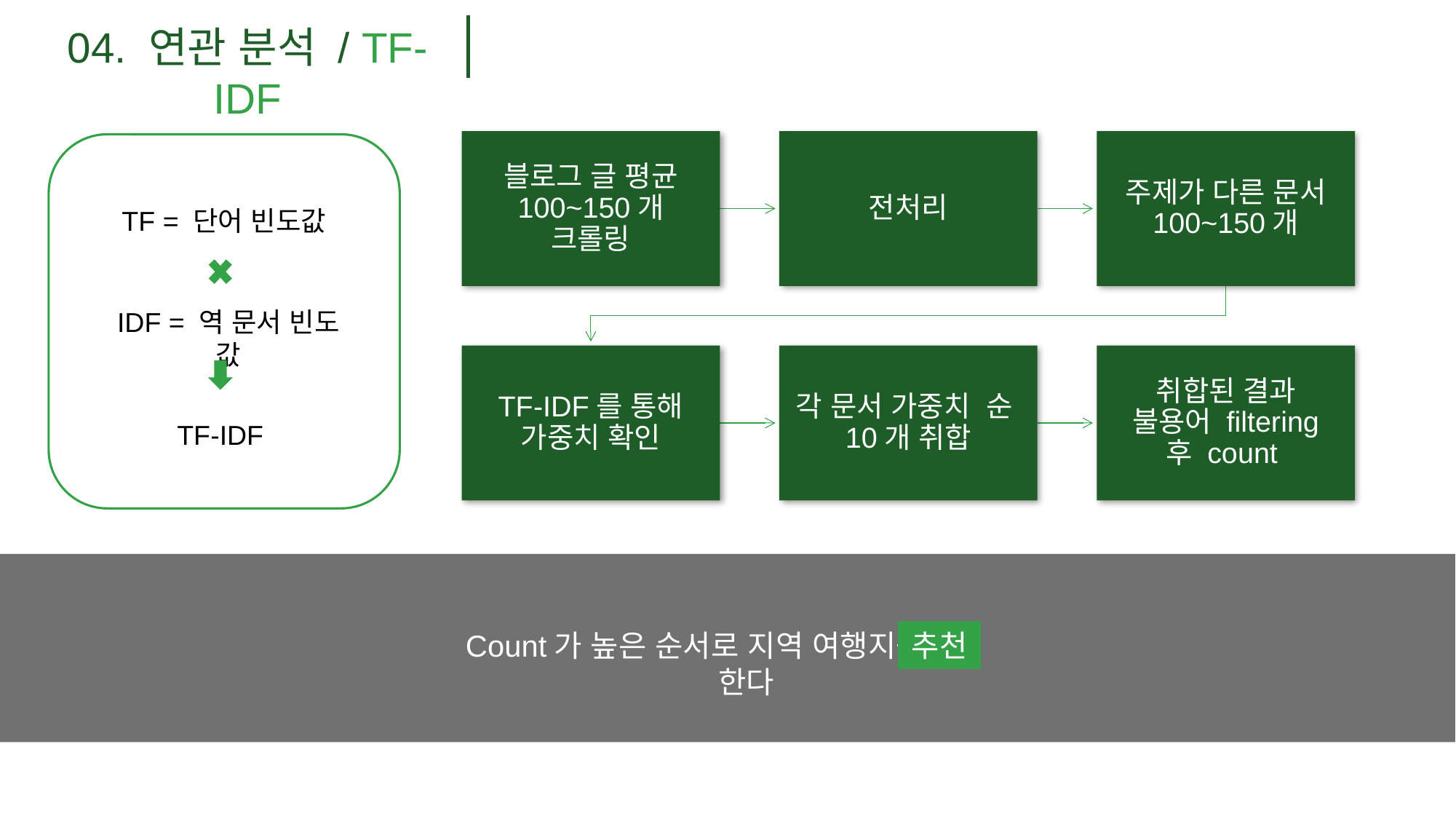

04. 연관 분석 / TF-IDF

블로그 글 평균 100~150개 크롤링

전처리

주제가 다른 문서 100~150개

TF-IDF를 통해 가중치 확인

각 문서 가중치  순  10개 취합
취합된 결과 불용어 filtering 후 count

TF = 단어 빈도값

IDF = 역 문서 빈도 값

TF-IDF

Count가 높은 순서로 지역 여행지를             한다
추천